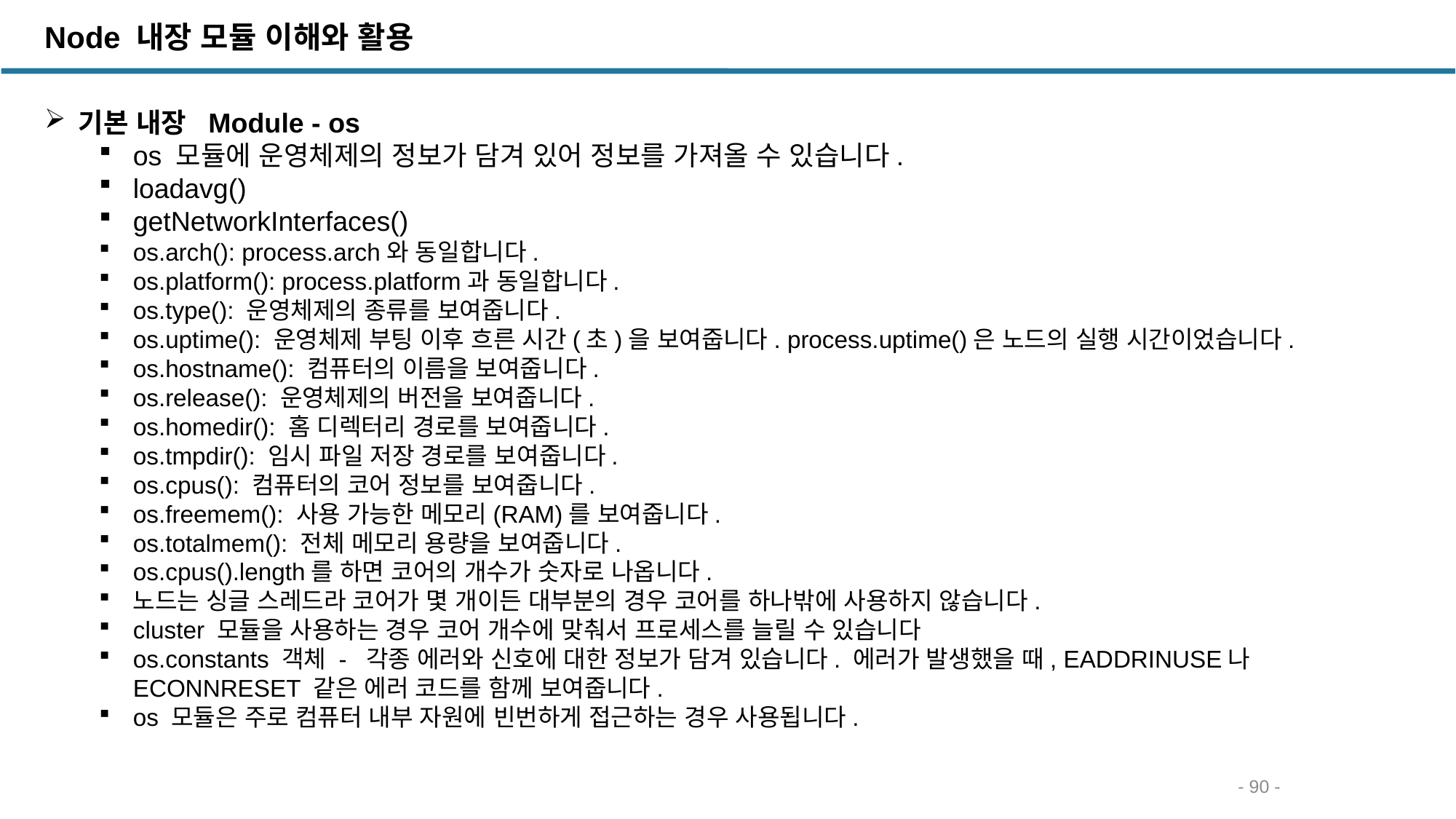

Node 내장 모듈 이해와 활용
기본 내장  Module - os
os 모듈에 운영체제의 정보가 담겨 있어 정보를 가져올 수 있습니다.
loadavg()
getNetworkInterfaces()
os.arch(): process.arch와 동일합니다.
os.platform(): process.platform과 동일합니다.
os.type(): 운영체제의 종류를 보여줍니다.
os.uptime(): 운영체제 부팅 이후 흐른 시간(초)을 보여줍니다. process.uptime()은 노드의 실행 시간이었습니다.
os.hostname(): 컴퓨터의 이름을 보여줍니다.
os.release(): 운영체제의 버전을 보여줍니다.
os.homedir(): 홈 디렉터리 경로를 보여줍니다.
os.tmpdir(): 임시 파일 저장 경로를 보여줍니다.
os.cpus(): 컴퓨터의 코어 정보를 보여줍니다.
os.freemem(): 사용 가능한 메모리(RAM)를 보여줍니다.
os.totalmem(): 전체 메모리 용량을 보여줍니다.
os.cpus().length를 하면 코어의 개수가 숫자로 나옵니다.
노드는 싱글 스레드라 코어가 몇 개이든 대부분의 경우 코어를 하나밖에 사용하지 않습니다.
cluster 모듈을 사용하는 경우 코어 개수에 맞춰서 프로세스를 늘릴 수 있습니다
os.constants 객체 -  각종 에러와 신호에 대한 정보가 담겨 있습니다. 에러가 발생했을 때, EADDRINUSE나 ECONNRESET 같은 에러 코드를 함께 보여줍니다.
os 모듈은 주로 컴퓨터 내부 자원에 빈번하게 접근하는 경우 사용됩니다.
- 90 -